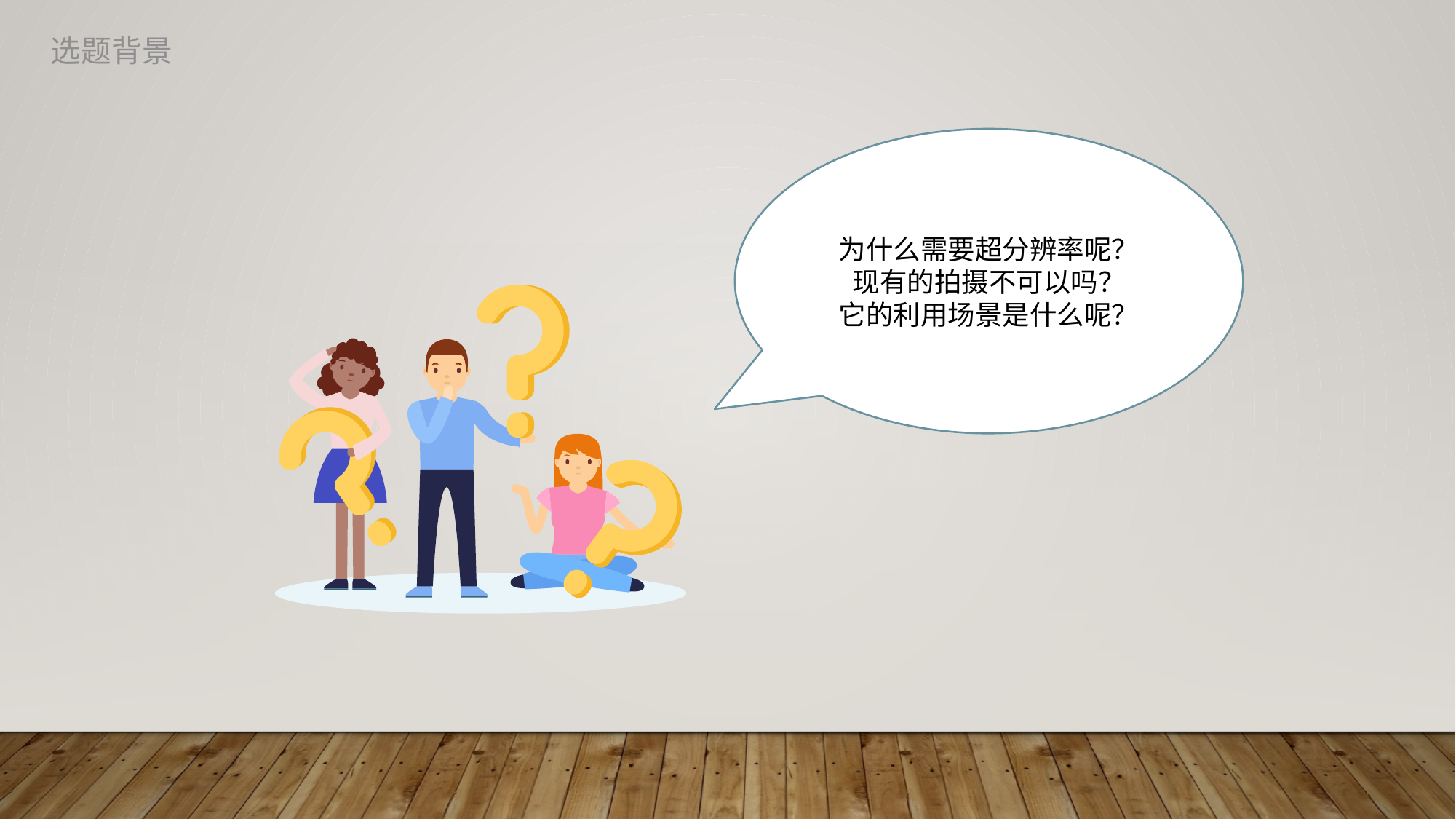

选题背景
为什么需要超分辨率呢？
现有的拍摄不可以吗？
它的利用场景是什么呢？